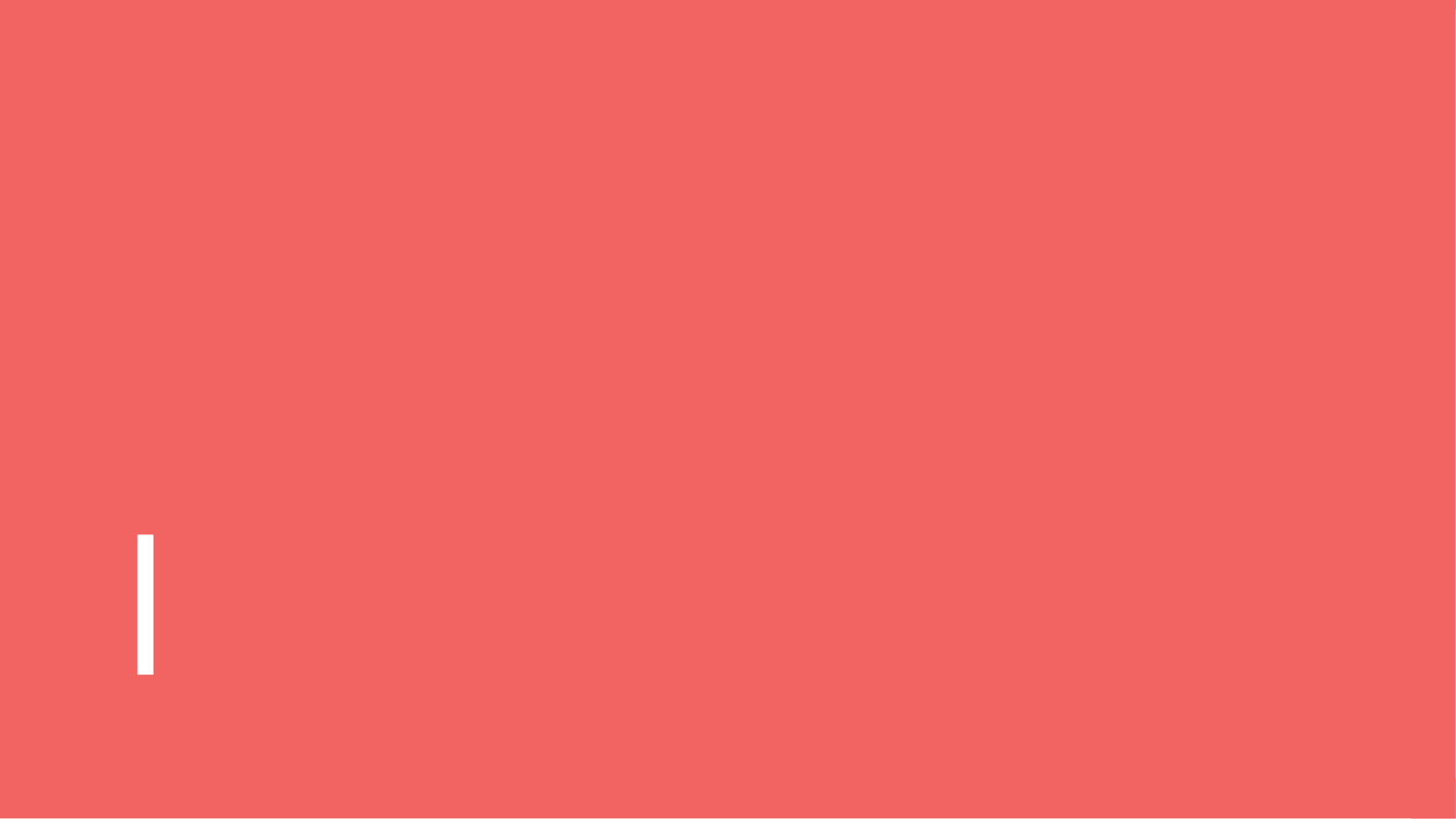

1. 개발 동기 및 목적, 필요성
3